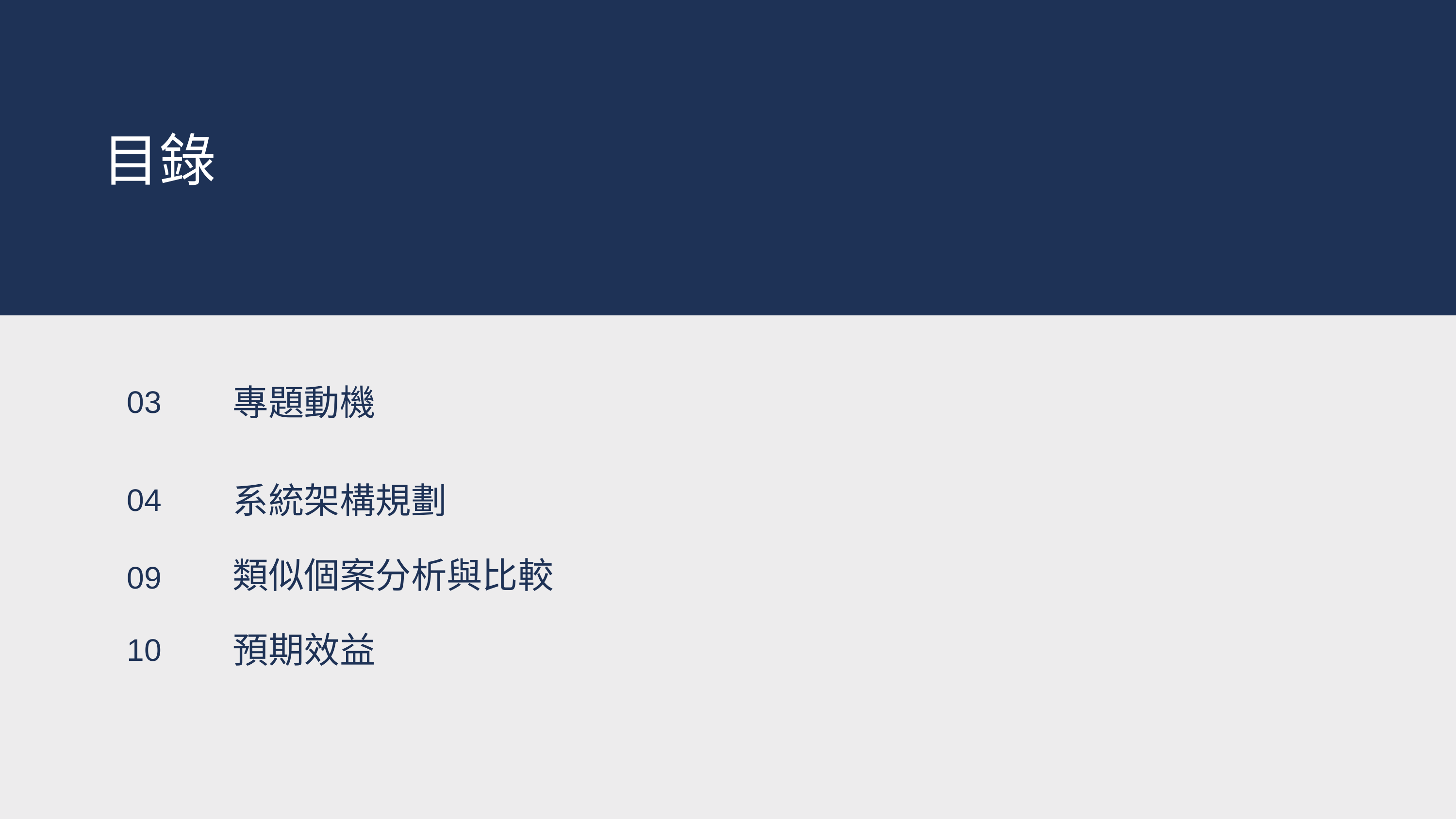

目錄
03
專題動機
04
系統架構規劃
類似個案分析與比較
09
10
預期效益